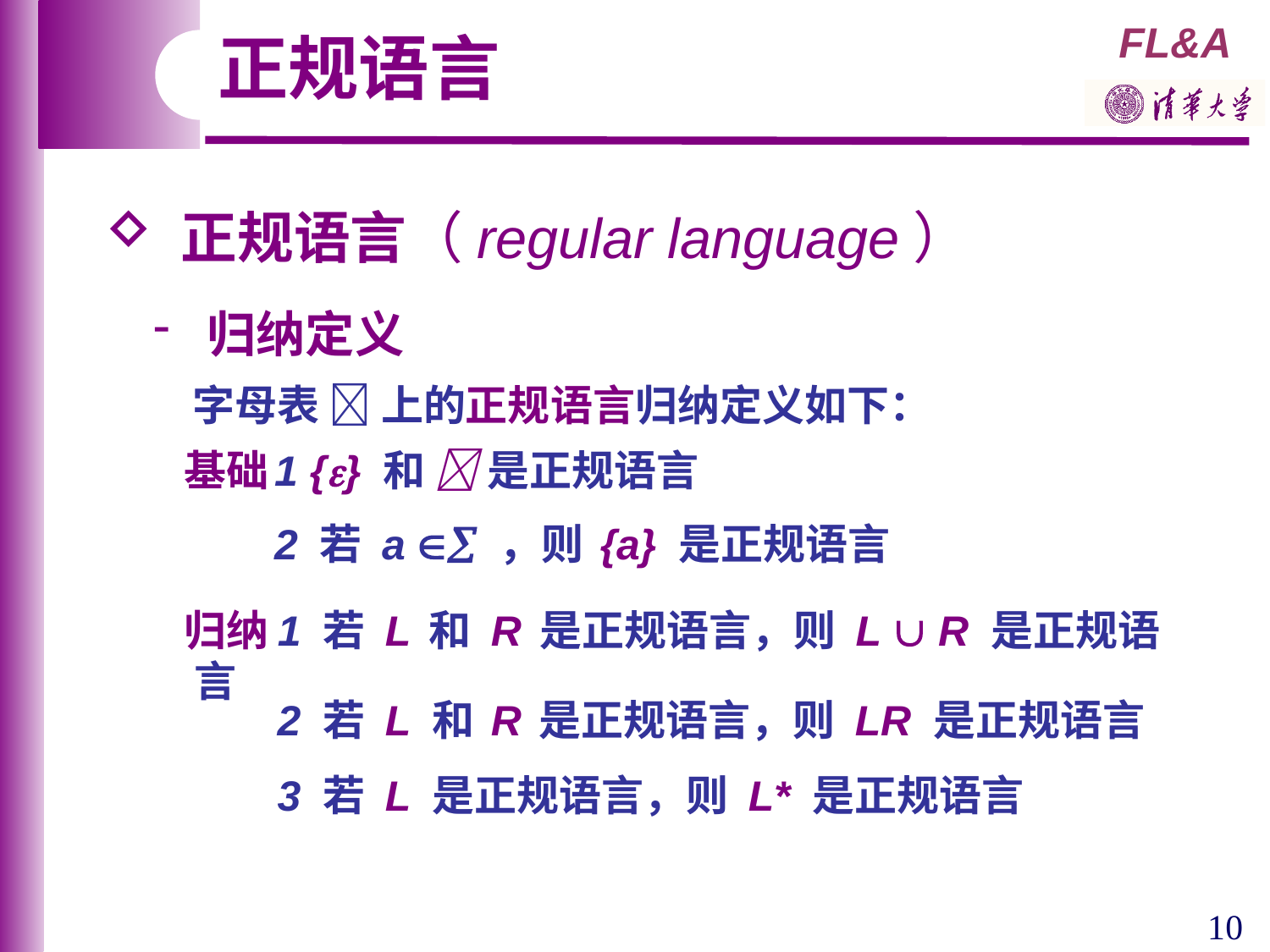

正规语言
 正规语言（regular language）
 归纳定义

   字母表 ∑ 上的正规语言归纳定义如下：
基础
1 {ε} 和 φ 是正规语言
2 若 a ∈∑ ，则 {a} 是正规语言
归纳
       1 若 L 和 R 是正规语言，则 L ∪ R 是正规语言
       2 若 L 和 R 是正规语言，则 LR 是正规语言
       3 若 L 是正规语言，则 L* 是正规语言
10